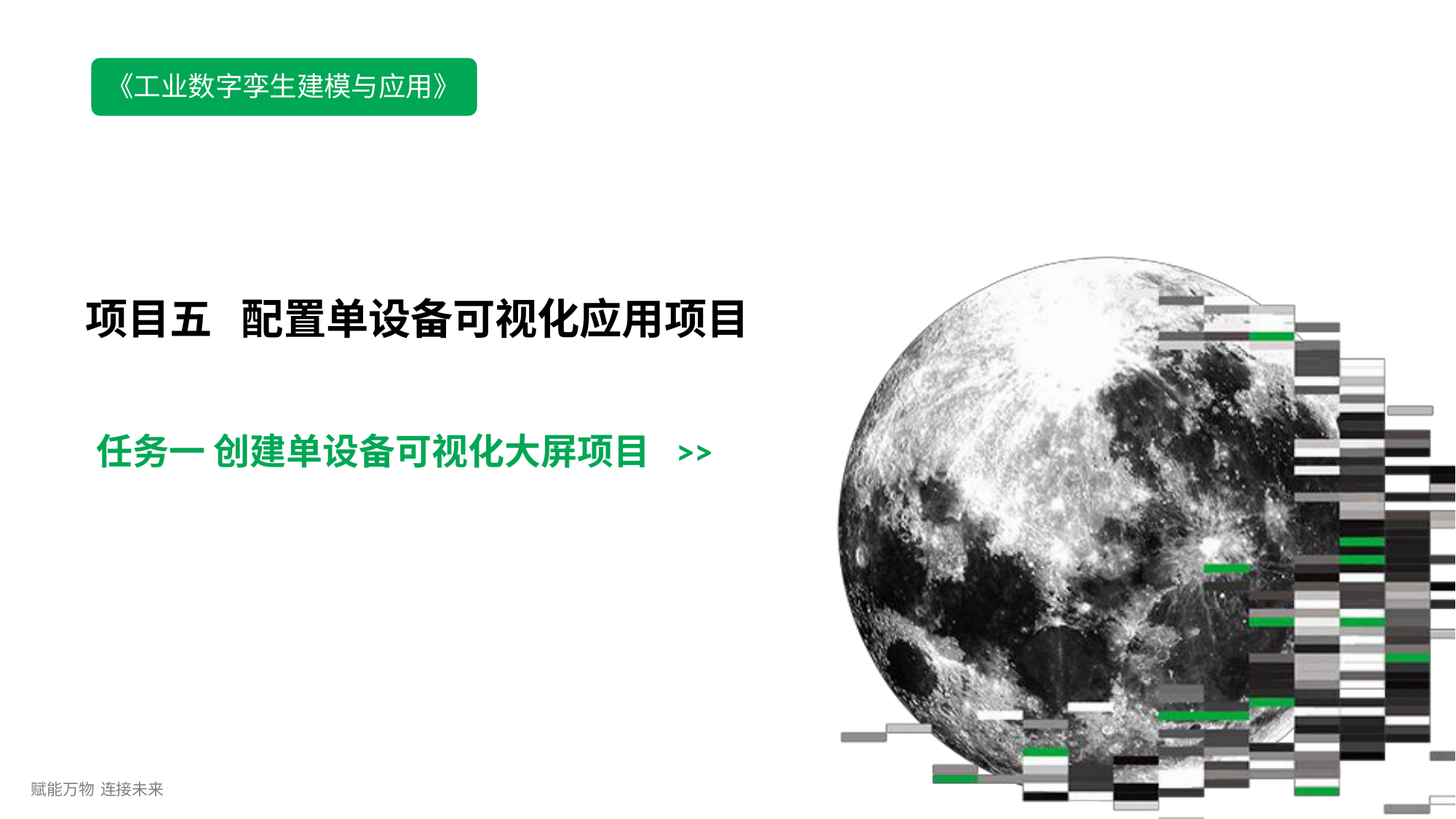

《工业数字孪生建模与应用》

项目五 配置单设备可视化应用项目
任务一创建单设备可视化大屏项目	>>
赋能万物 连接未来